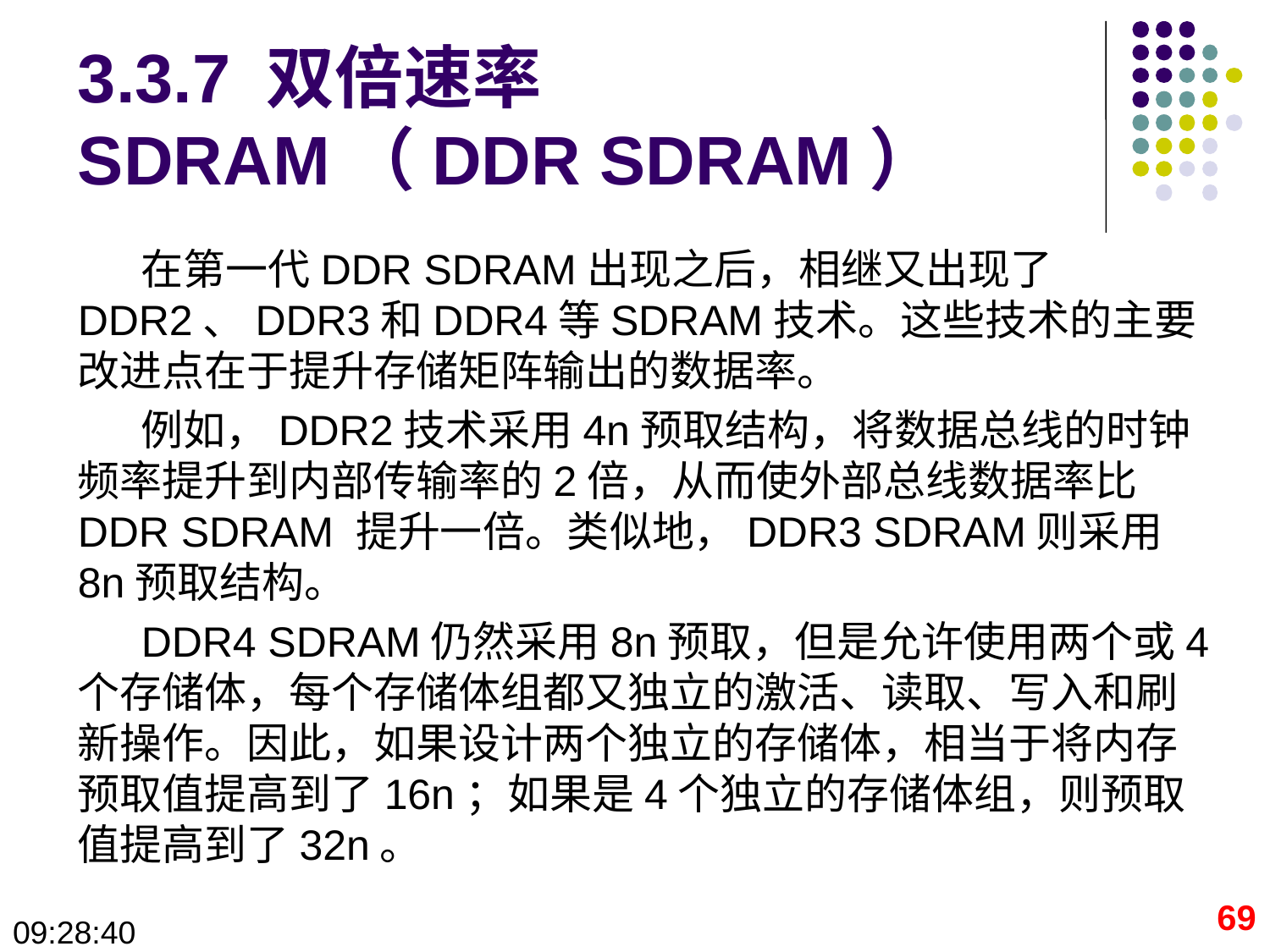

# 3.3.7 双倍速率SDRAM（DDR SDRAM）
在第一代DDR SDRAM出现之后，相继又出现了DDR2、DDR3和DDR4等SDRAM技术。这些技术的主要改进点在于提升存储矩阵输出的数据率。
例如，DDR2技术采用4n预取结构，将数据总线的时钟频率提升到内部传输率的2倍，从而使外部总线数据率比DDR SDRAM 提升一倍。类似地，DDR3 SDRAM则采用8n预取结构。
DDR4 SDRAM仍然采用8n预取，但是允许使用两个或4个存储体，每个存储体组都又独立的激活、读取、写入和刷新操作。因此，如果设计两个独立的存储体，相当于将内存预取值提高到了16n；如果是4个独立的存储体组，则预取值提高到了32n。
69
09:28:40